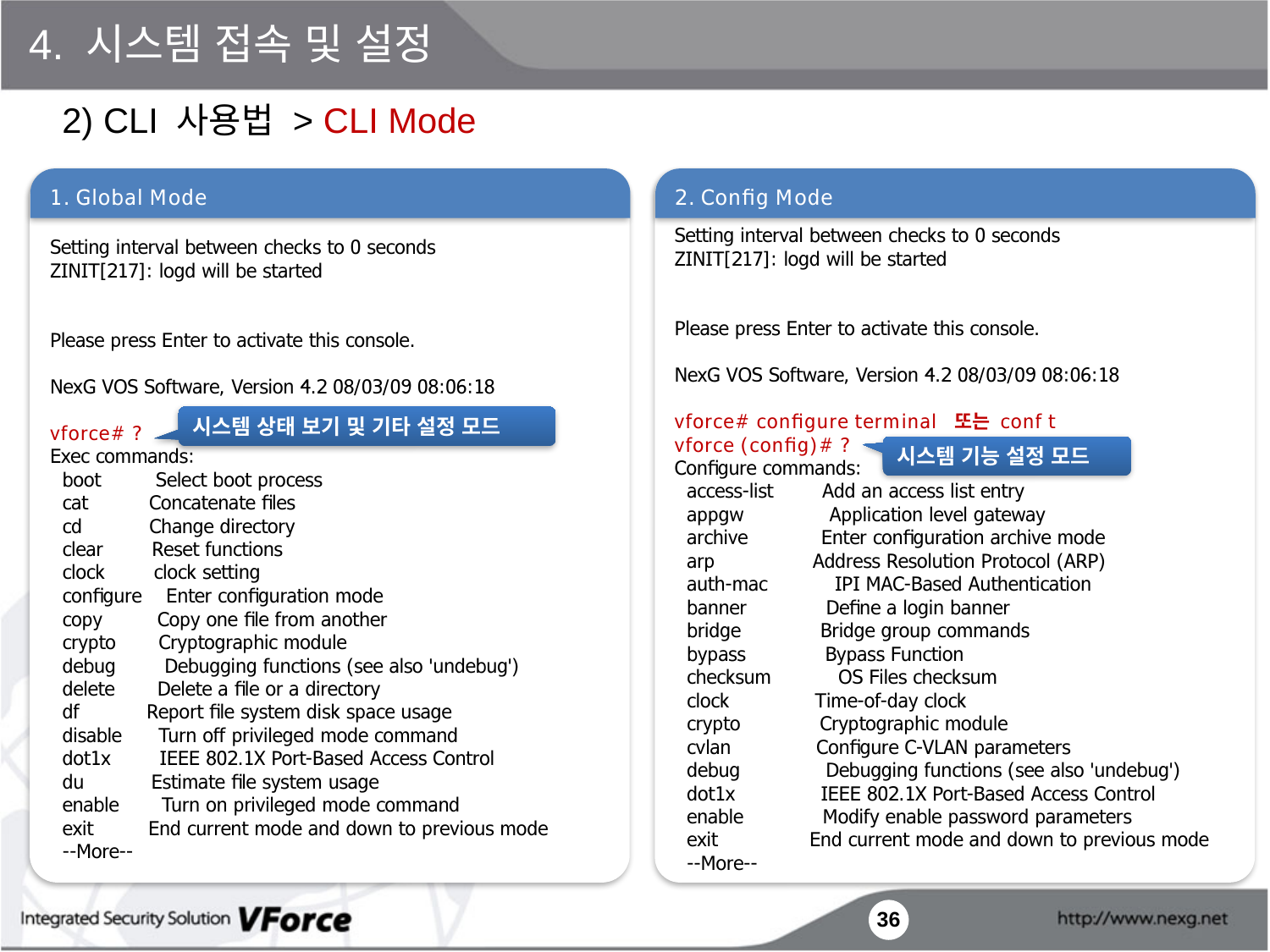

4. 시스템 접속 및 설정
2) CLI 사용법 > CLI Mode

Setting interval between checks to 0 seconds
ZINIT[217]: logd will be started

Please press Enter to activate this console.

NexG VOS Software, Version 4.2 08/03/09 08:06:18

vforce# ?
Exec commands:
  boot         Select boot process
  cat          Concatenate files
  cd           Change directory
  clear        Reset functions
  clock        clock setting
  configure    Enter configuration mode
  copy         Copy one file from another
  crypto       Cryptographic module
  debug        Debugging functions (see also 'undebug')
  delete       Delete a file or a directory
  df           Report file system disk space usage
  disable      Turn off privileged mode command
  dot1x        IEEE 802.1X Port-Based Access Control
  du           Estimate file system usage
  enable       Turn on privileged mode command
  exit         End current mode and down to previous mode
  --More--
1. Global Mode

Setting interval between checks to 0 seconds
ZINIT[217]: logd will be started

Please press Enter to activate this console.

NexG VOS Software, Version 4.2 08/03/09 08:06:18

vforce# configure terminal  또는 conf t
vforce (config)# ?
Configure commands:
  access-list        Add an access list entry
  appgw              Application level gateway
  archive            Enter configuration archive mode
  arp                Address Resolution Protocol (ARP)
  auth-mac           IPI MAC-Based Authentication
  banner             Define a login banner
  bridge             Bridge group commands
  bypass             Bypass Function
  checksum           OS Files checksum
  clock              Time-of-day clock
  crypto             Cryptographic module
  cvlan              Configure C-VLAN parameters
  debug              Debugging functions (see also 'undebug')
  dot1x              IEEE 802.1X Port-Based Access Control
  enable             Modify enable password parameters
  exit               End current mode and down to previous mode
  --More--
2. Config Mode
시스템 상태 보기 및 기타 설정 모드
시스템 기능 설정 모드